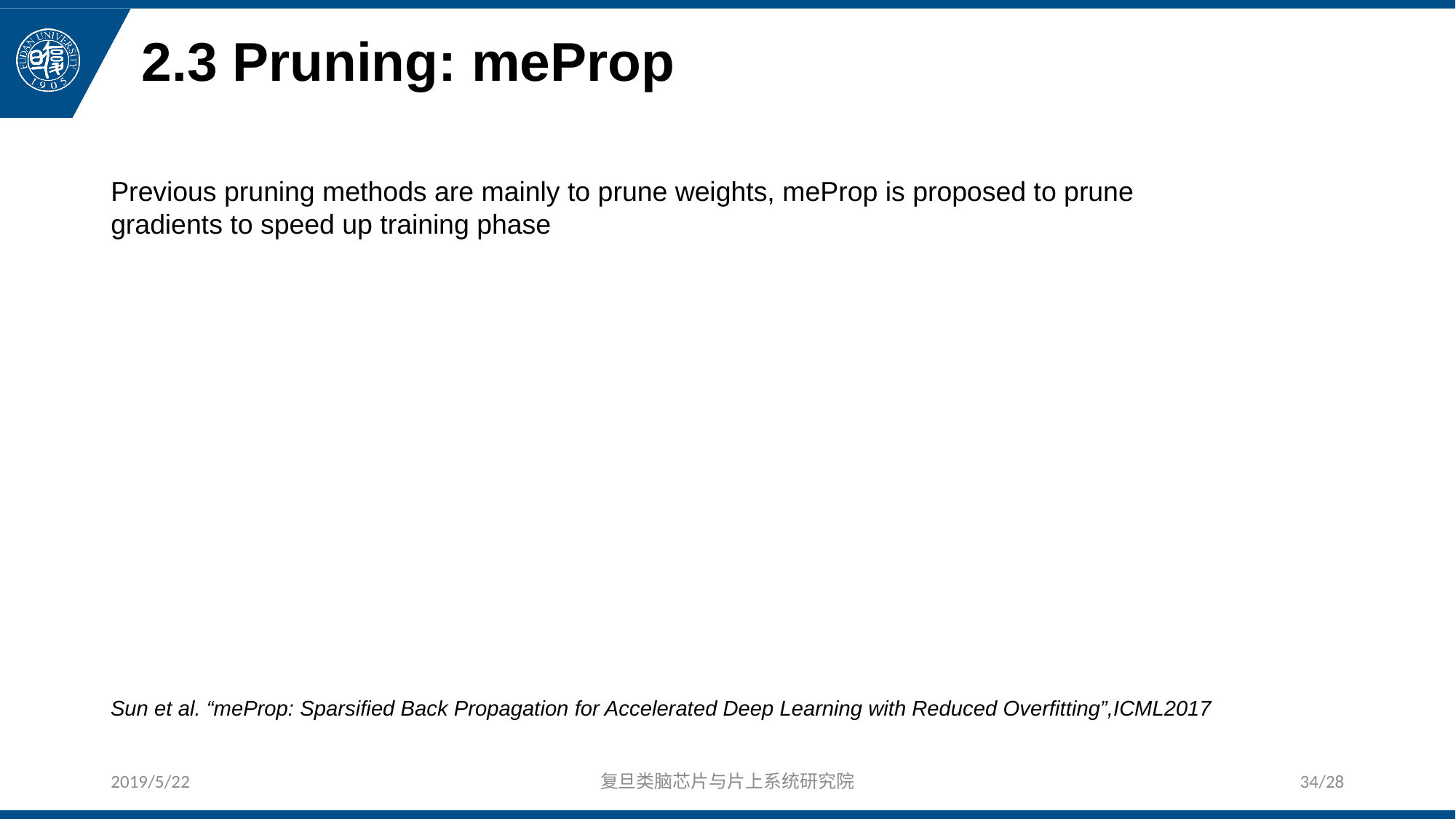

# 2.3 Pruning: meProp
Previous pruning methods are mainly to prune weights, meProp is proposed to prune gradients to speed up training phase
Sun et al. “meProp: Sparsified Back Propagation for Accelerated Deep Learning with Reduced Overfitting”,ICML2017
2019/5/22
复旦类脑芯片与片上系统研究院
34/28